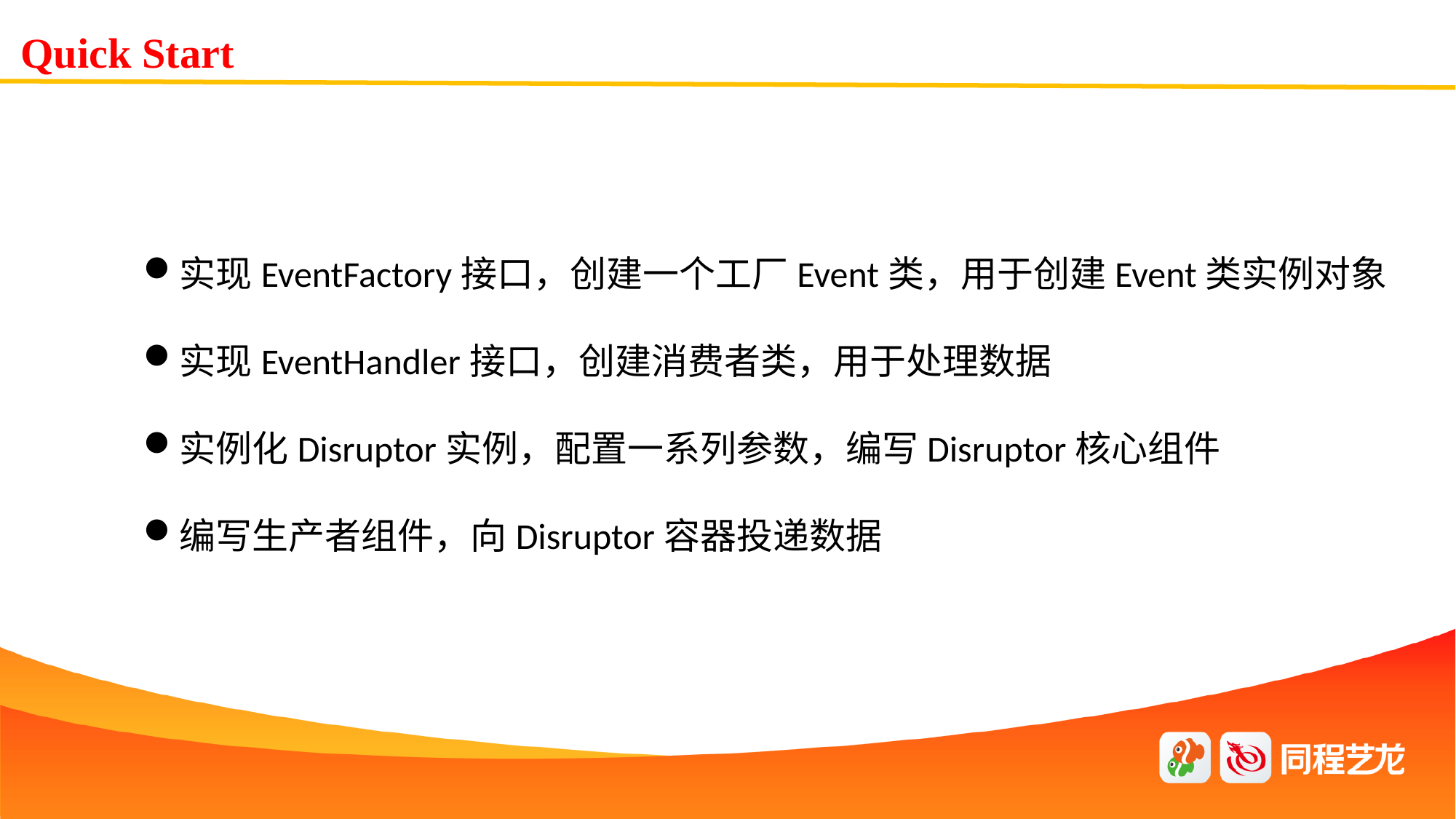

Quick Start

实现EventFactory接口，创建一个工厂Event类，用于创建Event类实例对象
实现EventHandler接口，创建消费者类，用于处理数据
实例化Disruptor实例，配置一系列参数，编写Disruptor核心组件
编写生产者组件，向Disruptor容器投递数据